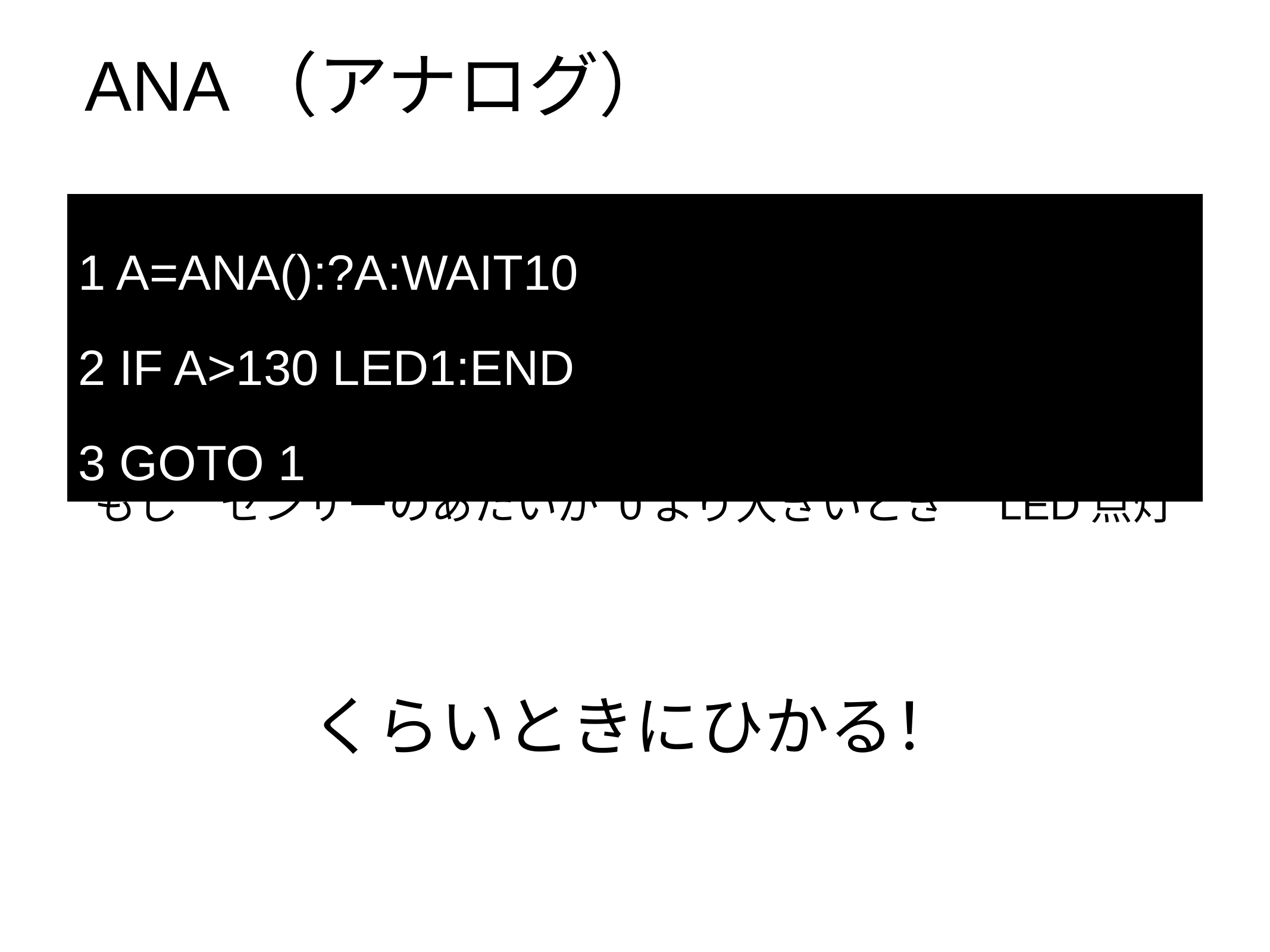

ANA（アナログ）
1 A=ANA():?A:WAIT10
2 IF A>130 LED1:END
3 GOTO 1
もし　センサーのあたいが 0より大きいとき　LED点灯
くらいときにひかる！